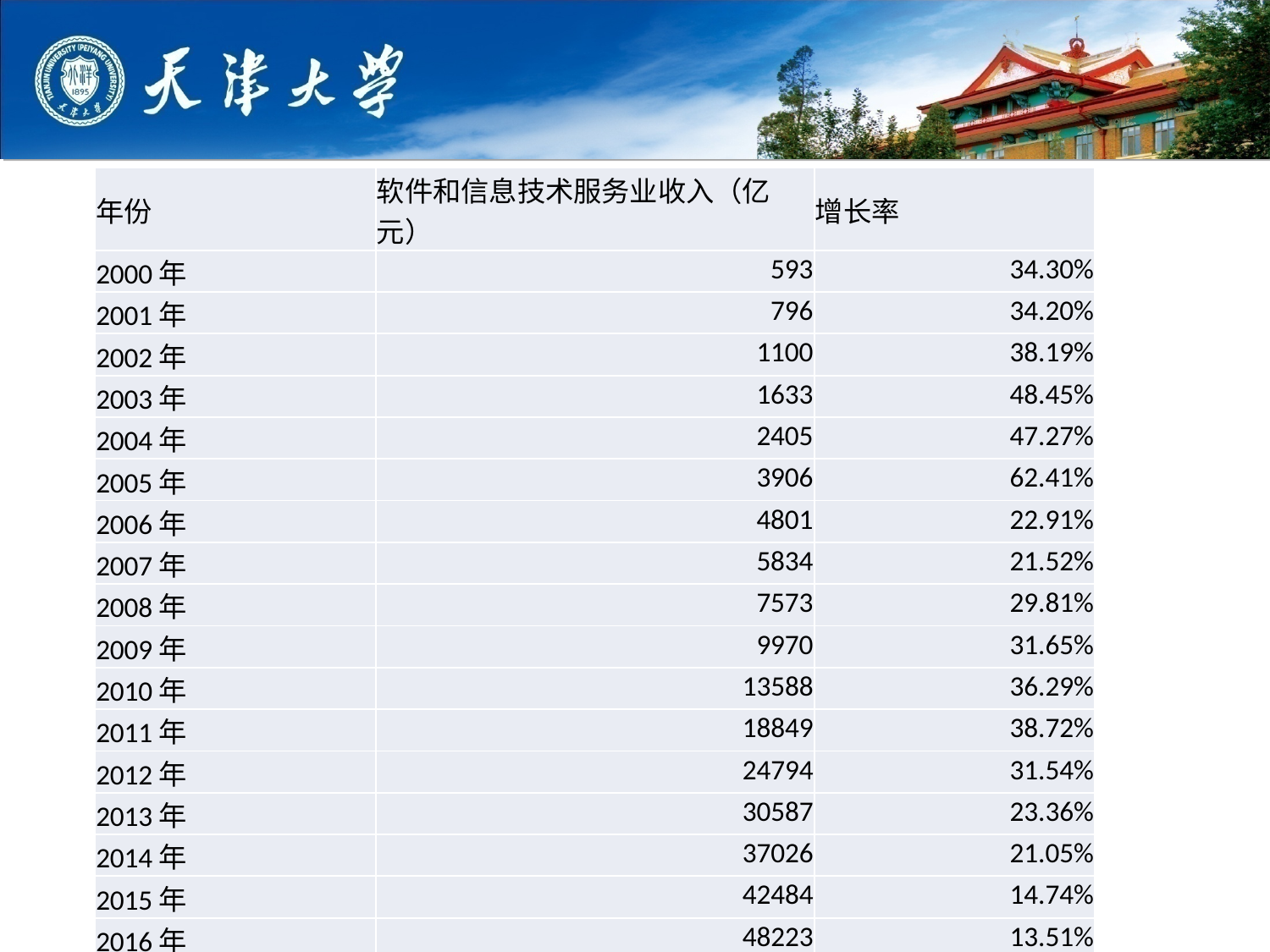

| 年份 | 软件和信息技术服务业收入（亿元） | 增长率 |
| --- | --- | --- |
| 2000年 | 593 | 34.30% |
| 2001年 | 796 | 34.20% |
| 2002年 | 1100 | 38.19% |
| 2003年 | 1633 | 48.45% |
| 2004年 | 2405 | 47.27% |
| 2005年 | 3906 | 62.41% |
| 2006年 | 4801 | 22.91% |
| 2007年 | 5834 | 21.52% |
| 2008年 | 7573 | 29.81% |
| 2009年 | 9970 | 31.65% |
| 2010年 | 13588 | 36.29% |
| 2011年 | 18849 | 38.72% |
| 2012年 | 24794 | 31.54% |
| 2013年 | 30587 | 23.36% |
| 2014年 | 37026 | 21.05% |
| 2015年 | 42484 | 14.74% |
| 2016年 | 48223 | 13.51% |
| 2017年 | 55102 | 14.26% |
| 2018年 | 61909 | 12.35% |
| 2019年 | 71768 | 15.92% |
| 2020年 | 81616 | 13.72% |